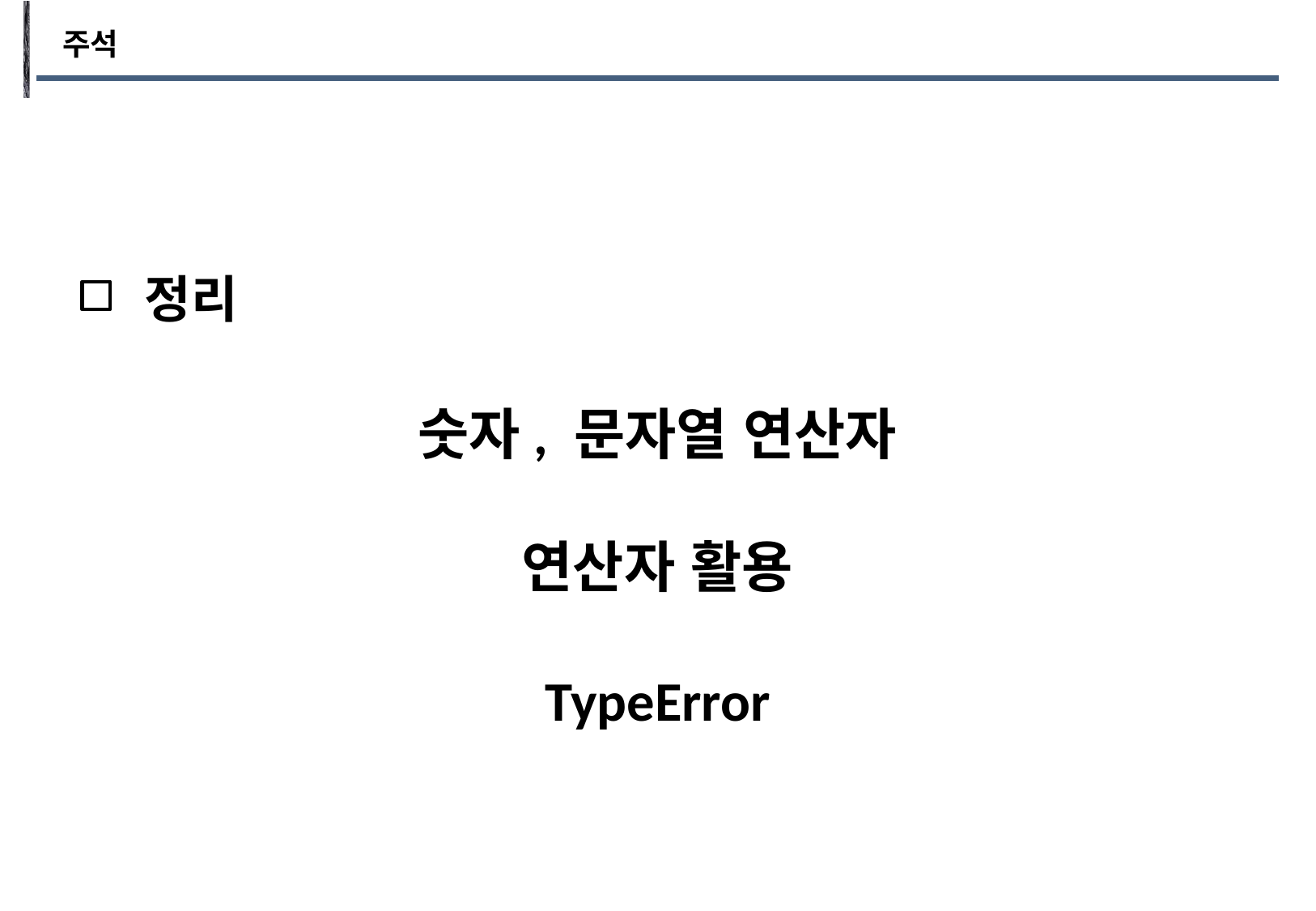

주석

정리

숫자, 문자열 연산자
연산자 활용
TypeError